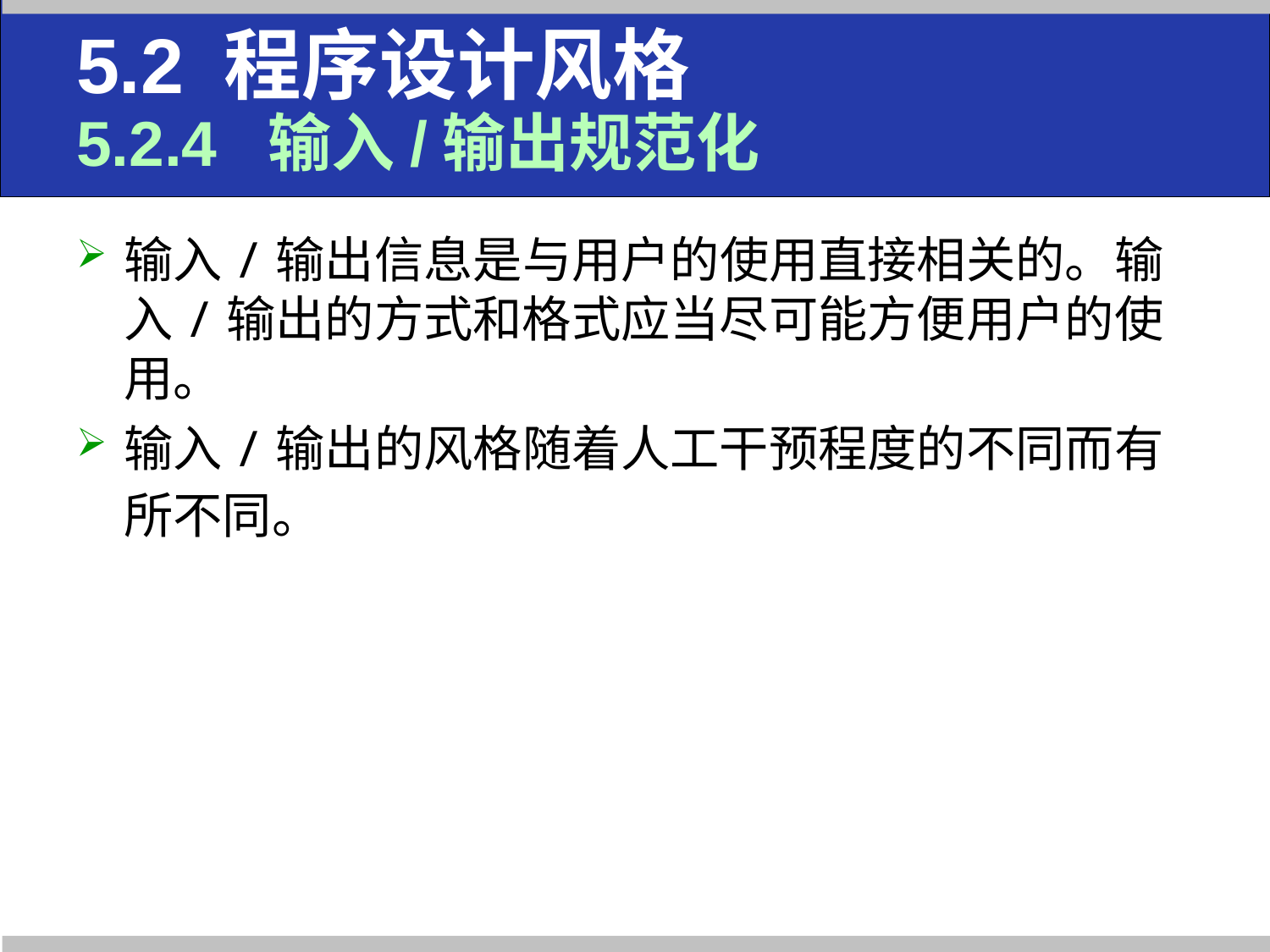

# 5.2 程序设计风格 5.2.4  输入/输出规范化
输入/输出信息是与用户的使用直接相关的。输入/输出的方式和格式应当尽可能方便用户的使用。
输入/输出的风格随着人工干预程度的不同而有所不同。
669